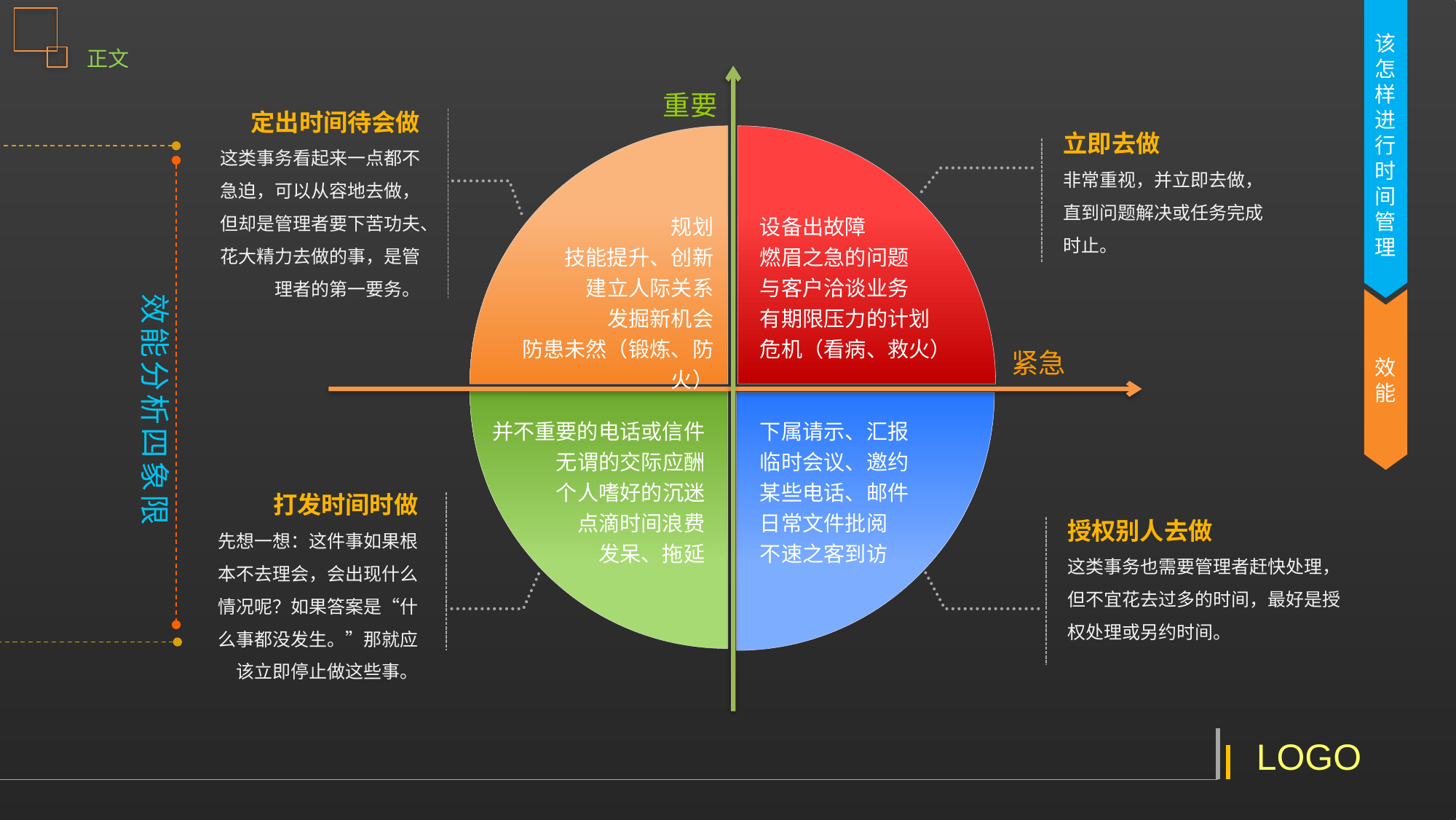

正文

重要
定出时间待会做
这类事务看起来一点都不急迫，可以从容地去做，但却是管理者要下苦功夫、花大精力去做的事，是管理者的第一要务。
立即去做
非常重视，并立即去做，直到问题解决或任务完成时止。

该怎样进行时间管理

 规划
技能提升、创新
 建立人际关系
 发掘新机会
防患未然（锻炼、防火）
设备出故障
燃眉之急的问题
与客户洽谈业务
有期限压力的计划
危机（看病、救火）
效能分析四象限
紧急
效能
并不重要的电话或信件
无谓的交际应酬
个人嗜好的沉迷
点滴时间浪费
发呆、拖延
下属请示、汇报
临时会议、邀约
某些电话、邮件
日常文件批阅
不速之客到访
打发时间时做
先想一想：这件事如果根本不去理会，会出现什么情况呢？如果答案是“什么事都没发生。”那就应该立即停止做这些事。
授权别人去做
这类事务也需要管理者赶快处理，但不宜花去过多的时间，最好是授权处理或另约时间。